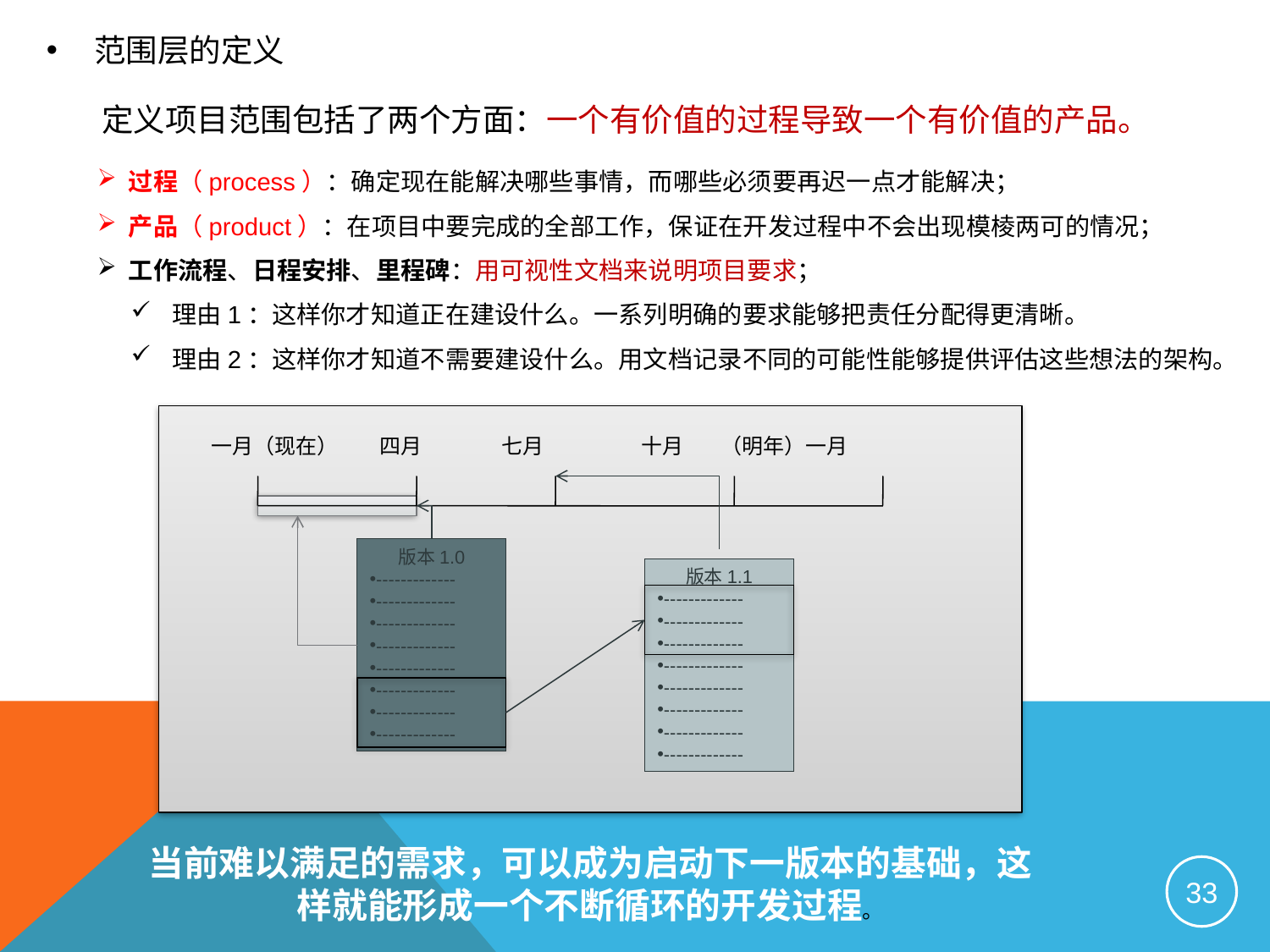

范围层的定义
 定义项目范围包括了两个方面：一个有价值的过程导致一个有价值的产品。
 过程（process）：确定现在能解决哪些事情，而哪些必须要再迟一点才能解决；
 产品（product）：在项目中要完成的全部工作，保证在开发过程中不会出现模棱两可的情况；
 工作流程、日程安排、里程碑：用可视性文档来说明项目要求；
 理由1：这样你才知道正在建设什么。一系列明确的要求能够把责任分配得更清晰。
 理由2：这样你才知道不需要建设什么。用文档记录不同的可能性能够提供评估这些想法的架构。

一月（现在）         四月                 七月                     十月        （明年）一月

版本1.0
-------------
-------------
-------------
-------------
-------------
-------------
-------------
-------------
版本1.1
-------------
-------------
-------------
-------------
-------------
-------------
-------------
-------------

当前难以满足的需求，可以成为启动下一版本的基础，这样就能形成一个不断循环的开发过程。
33